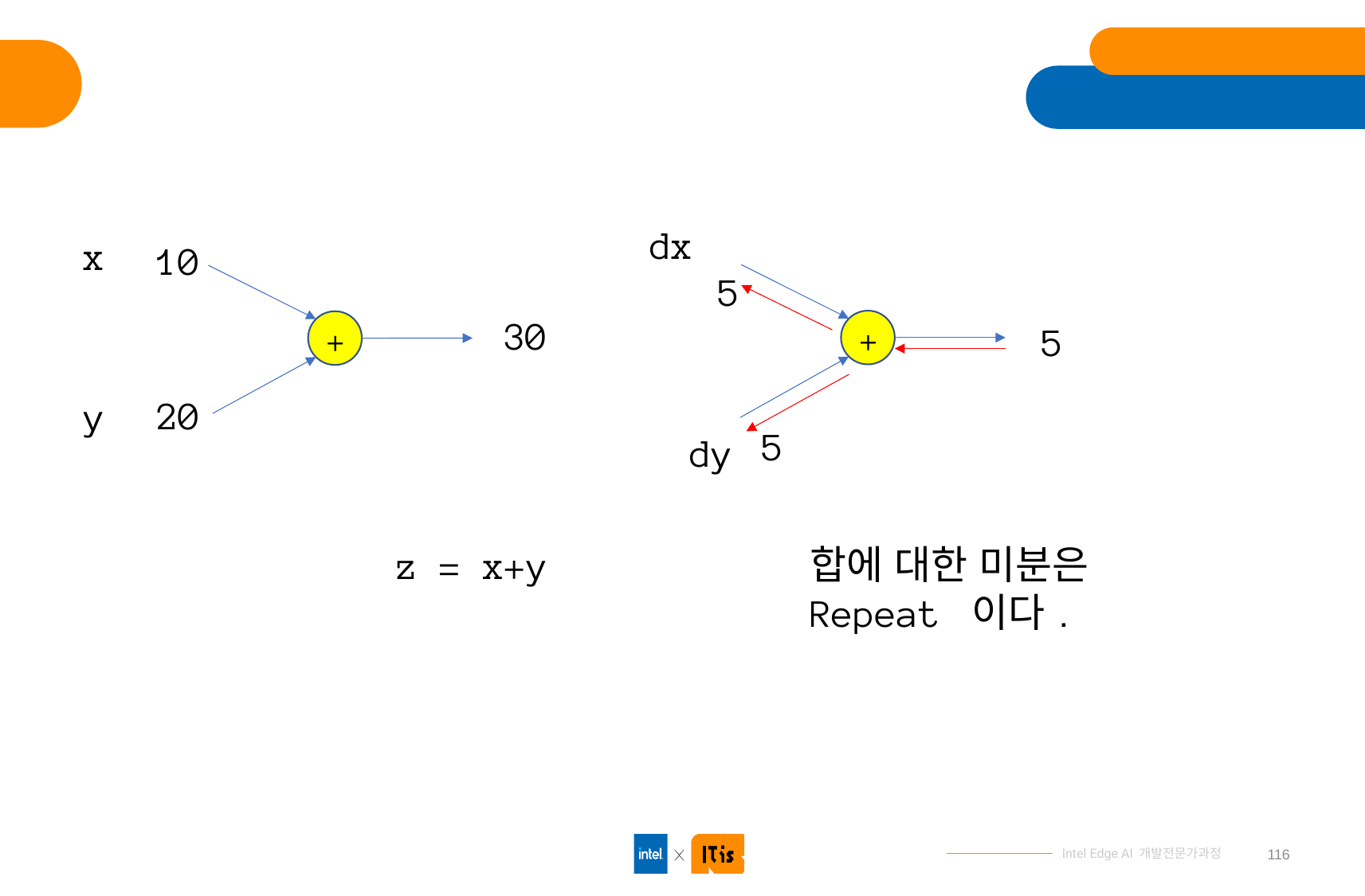

#
dx
x
10
5
30
+
5
+
20
y
5
dy
합에 대한 미분은
Repeat 이다.
z = x+y
116